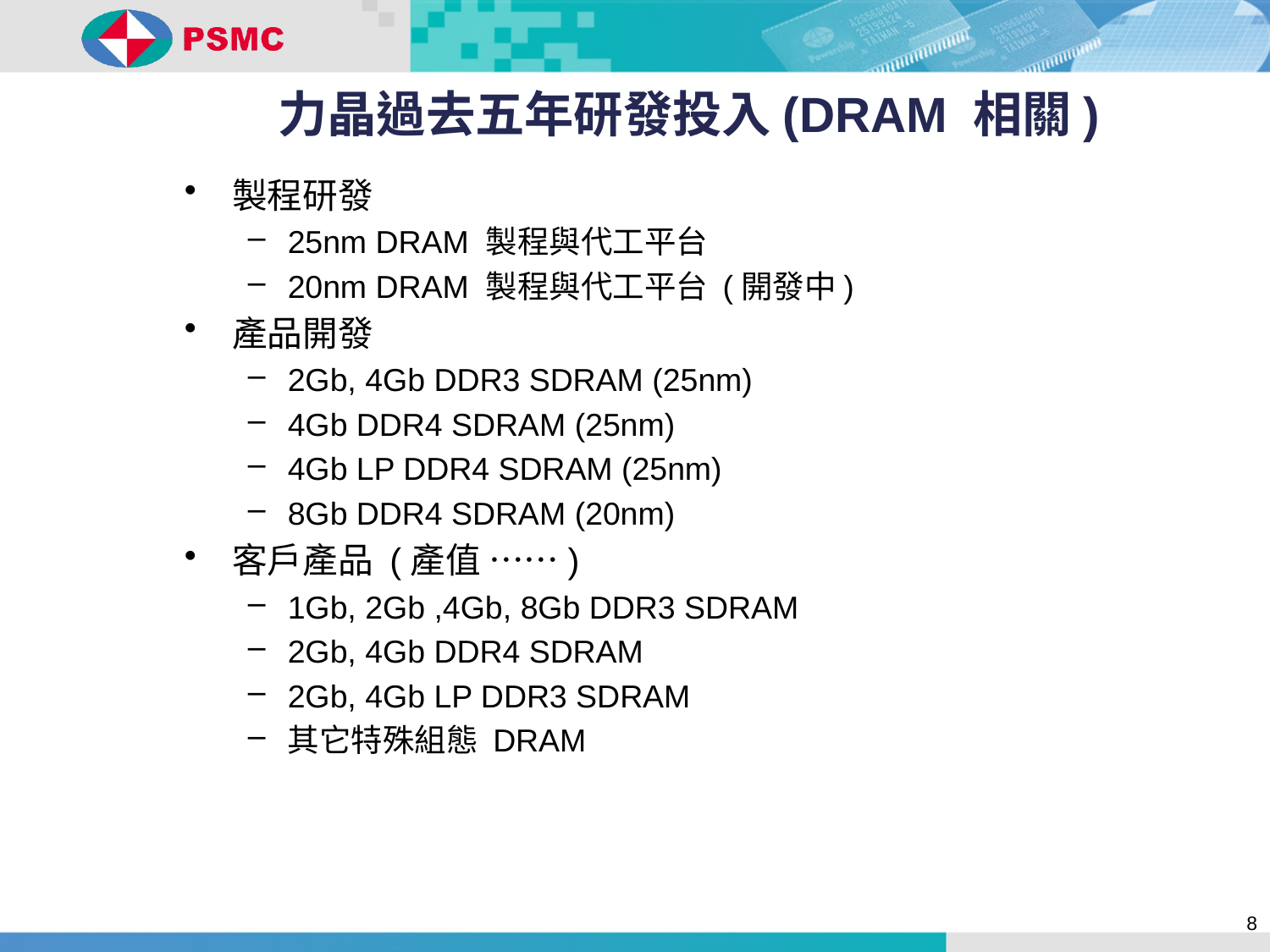

# 力晶過去五年研發投入(DRAM 相關)
製程研發
25nm DRAM 製程與代工平台
20nm DRAM 製程與代工平台 (開發中)
產品開發
2Gb, 4Gb DDR3 SDRAM (25nm)
4Gb DDR4 SDRAM (25nm)
4Gb LP DDR4 SDRAM (25nm)
8Gb DDR4 SDRAM (20nm)
客戶產品 (產值 ……)
1Gb, 2Gb ,4Gb, 8Gb DDR3 SDRAM
2Gb, 4Gb DDR4 SDRAM
2Gb, 4Gb LP DDR3 SDRAM
其它特殊組態 DRAM

8